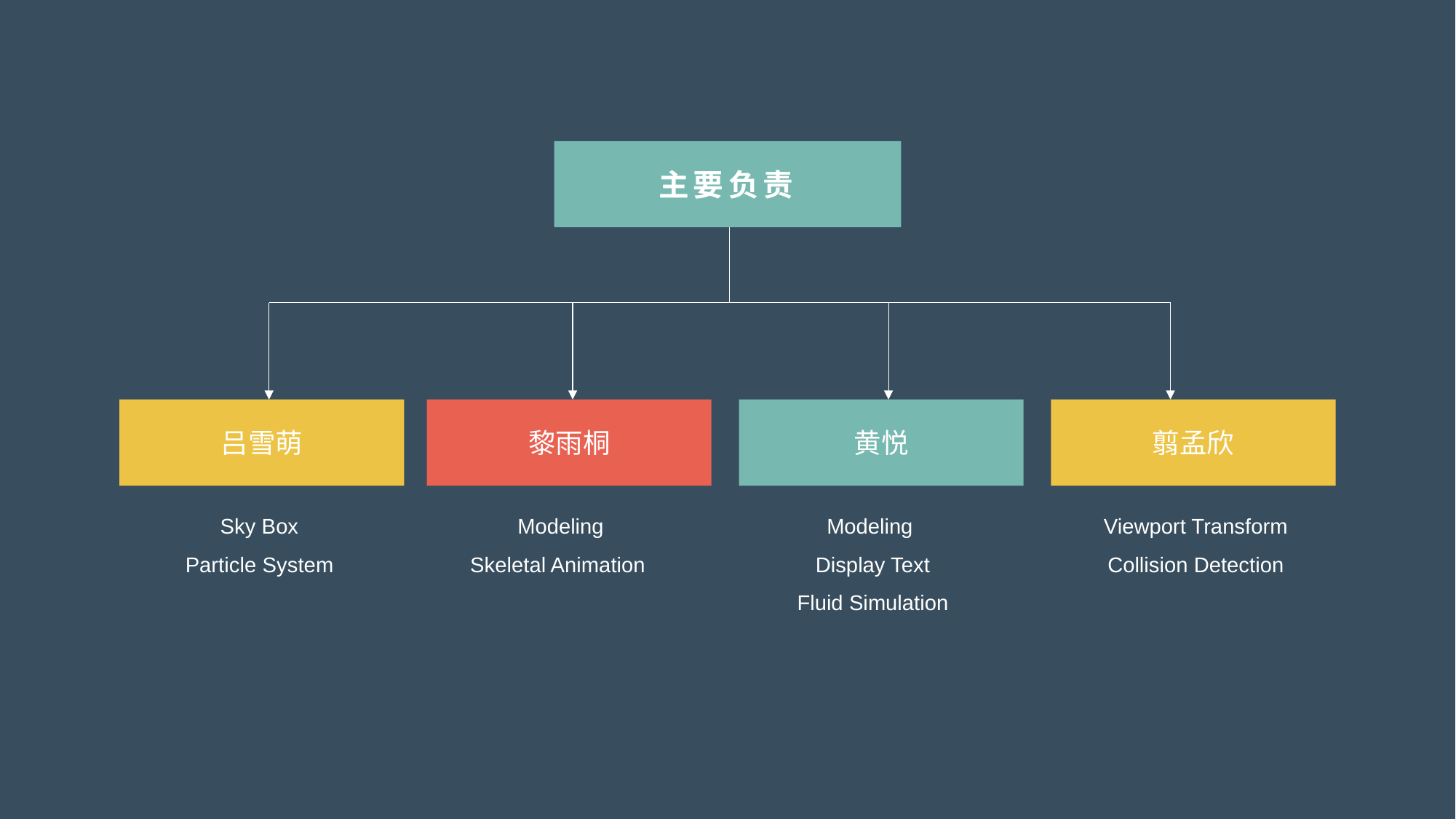

主要负责

吕雪萌

黎雨桐

黄悦

翦孟欣
Sky Box
Particle System
Modeling
Skeletal Animation
Modeling
Display Text
Fluid Simulation
Viewport Transform
Collision Detection